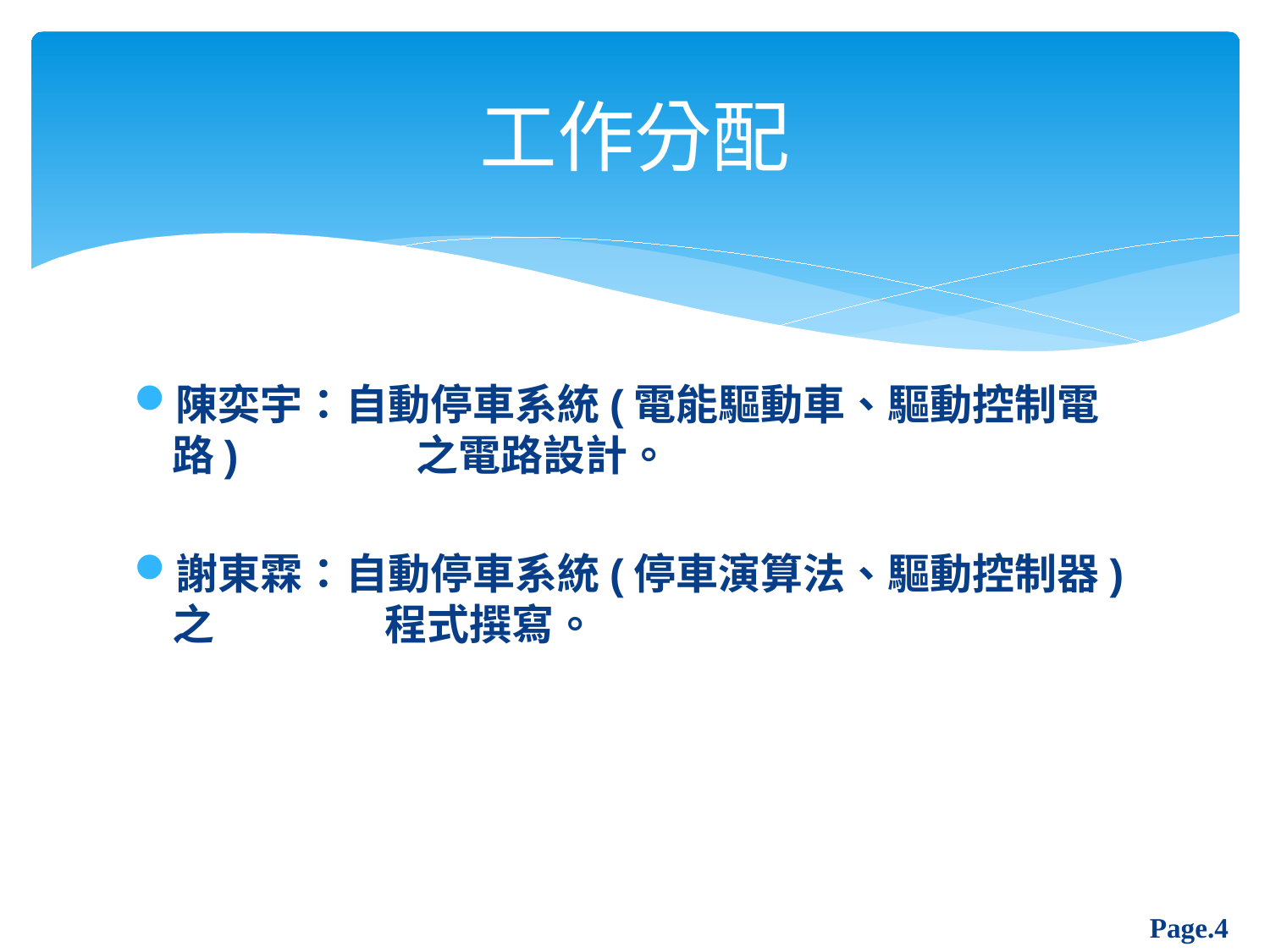

# 工作分配
陳奕宇：自動停車系統(電能驅動車、驅動控制電路)	         之電路設計。

謝東霖：自動停車系統(停車演算法、驅動控制器)之	         程式撰寫。

Page.4